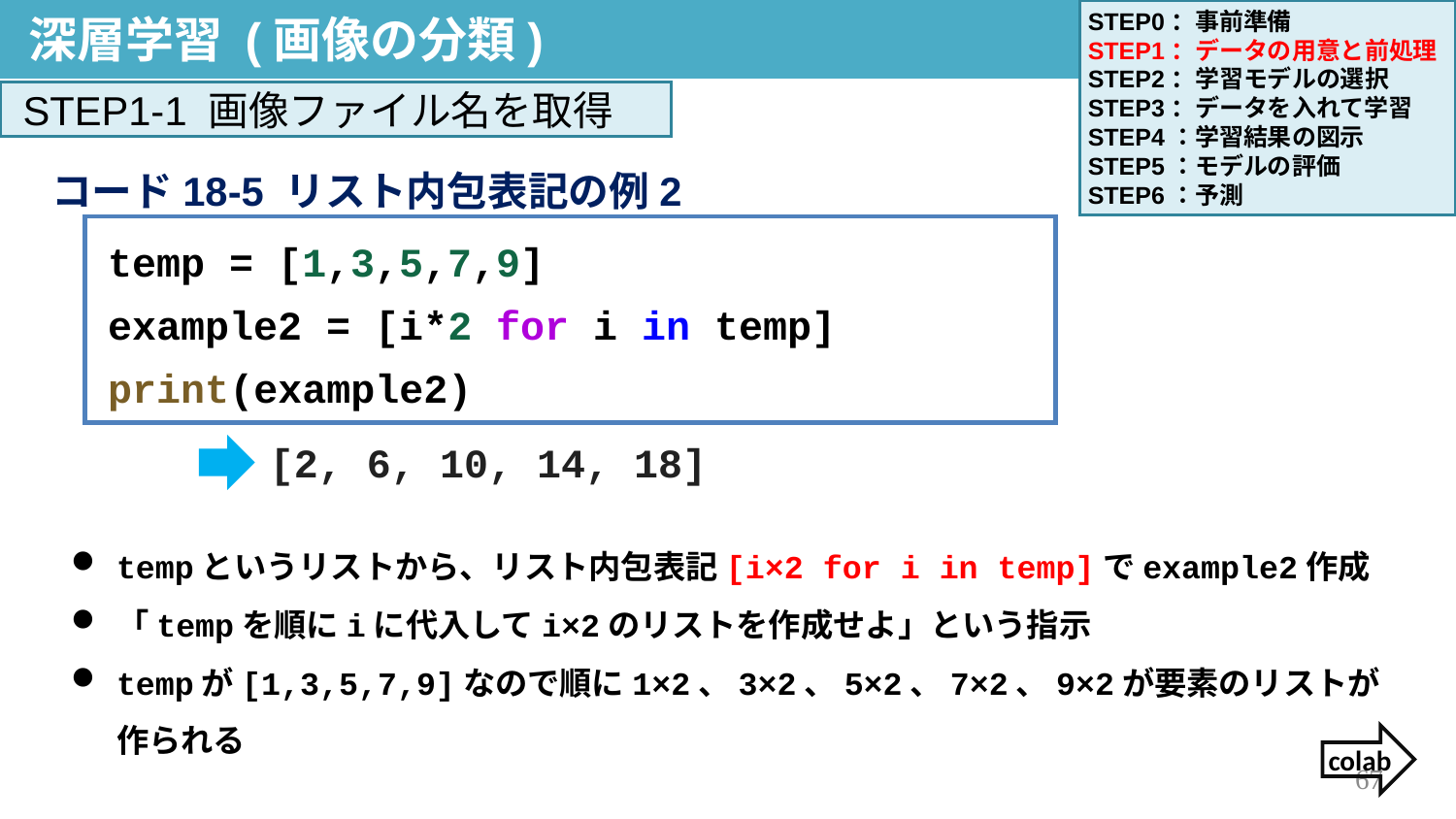

深層学習 (画像の分類)
STEP0：事前準備
STEP1：データの用意と前処理
STEP2：学習モデルの選択
STEP3：データを入れて学習
STEP4：学習結果の図示
STEP5：モデルの評価
STEP6：予測
決定木分析
STEP1-1 画像ファイル名を取得
コード18-5 リスト内包表記の例2
temp = [1,3,5,7,9]
example2 = [i*2 for i in temp]
print(example2)
[2, 6, 10, 14, 18]

tempというリストから、リスト内包表記[i×2 for i in temp]でexample2作成
「tempを順にiに代入してi×2のリストを作成せよ」という指示
tempが[1,3,5,7,9]なので順に1×2、3×2、5×2、7×2、9×2が要素のリストが作られる
colab
67